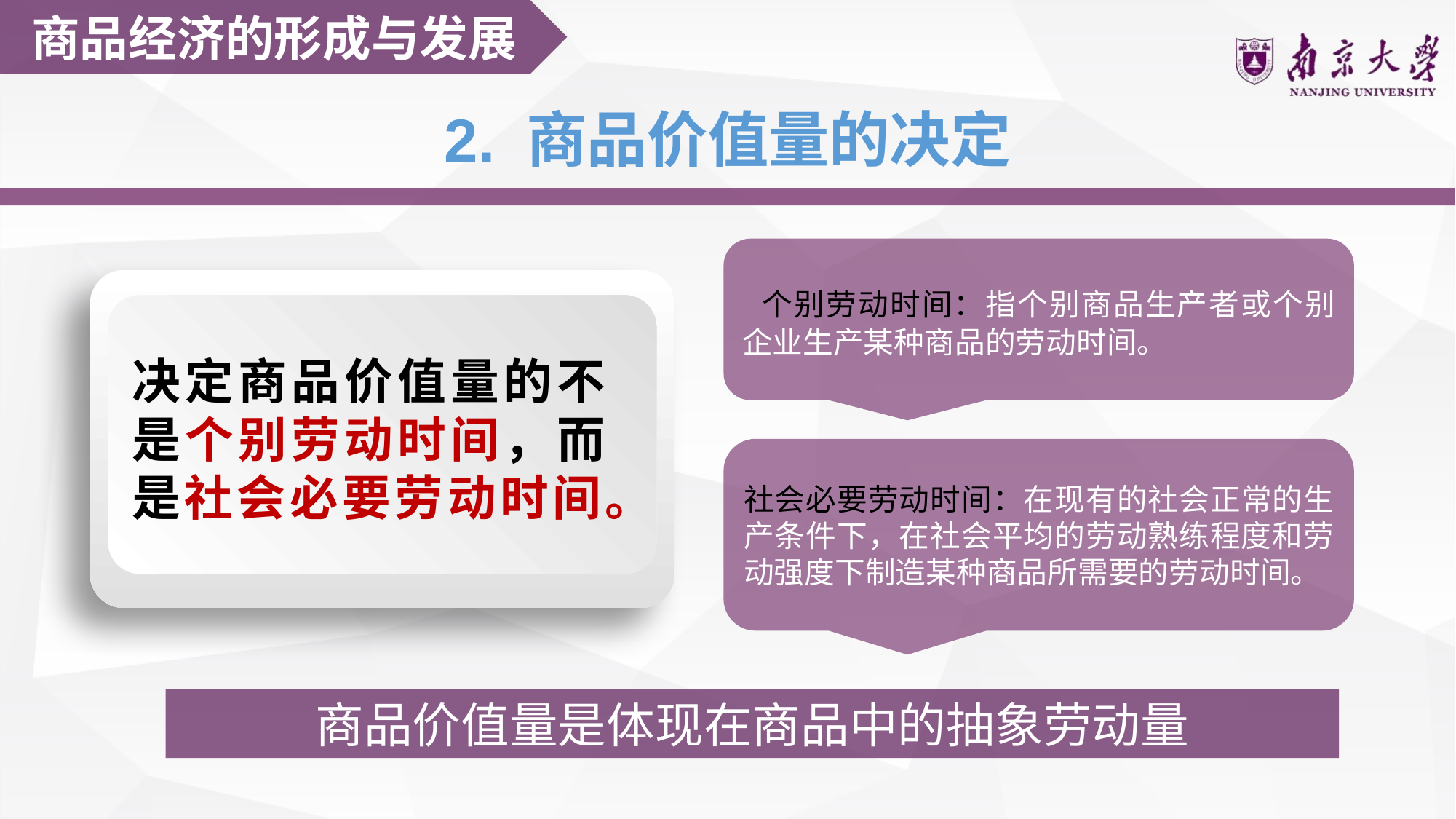

商品经济的形成与发展
2. 商品价值量的决定

 个别劳动时间：指个别商品生产者或个别企业生产某种商品的劳动时间。

决定商品价值量的不是个别劳动时间，而是社会必要劳动时间。
社会必要劳动时间：在现有的社会正常的生产条件下，在社会平均的劳动熟练程度和劳动强度下制造某种商品所需要的劳动时间。
商品价值量是体现在商品中的抽象劳动量